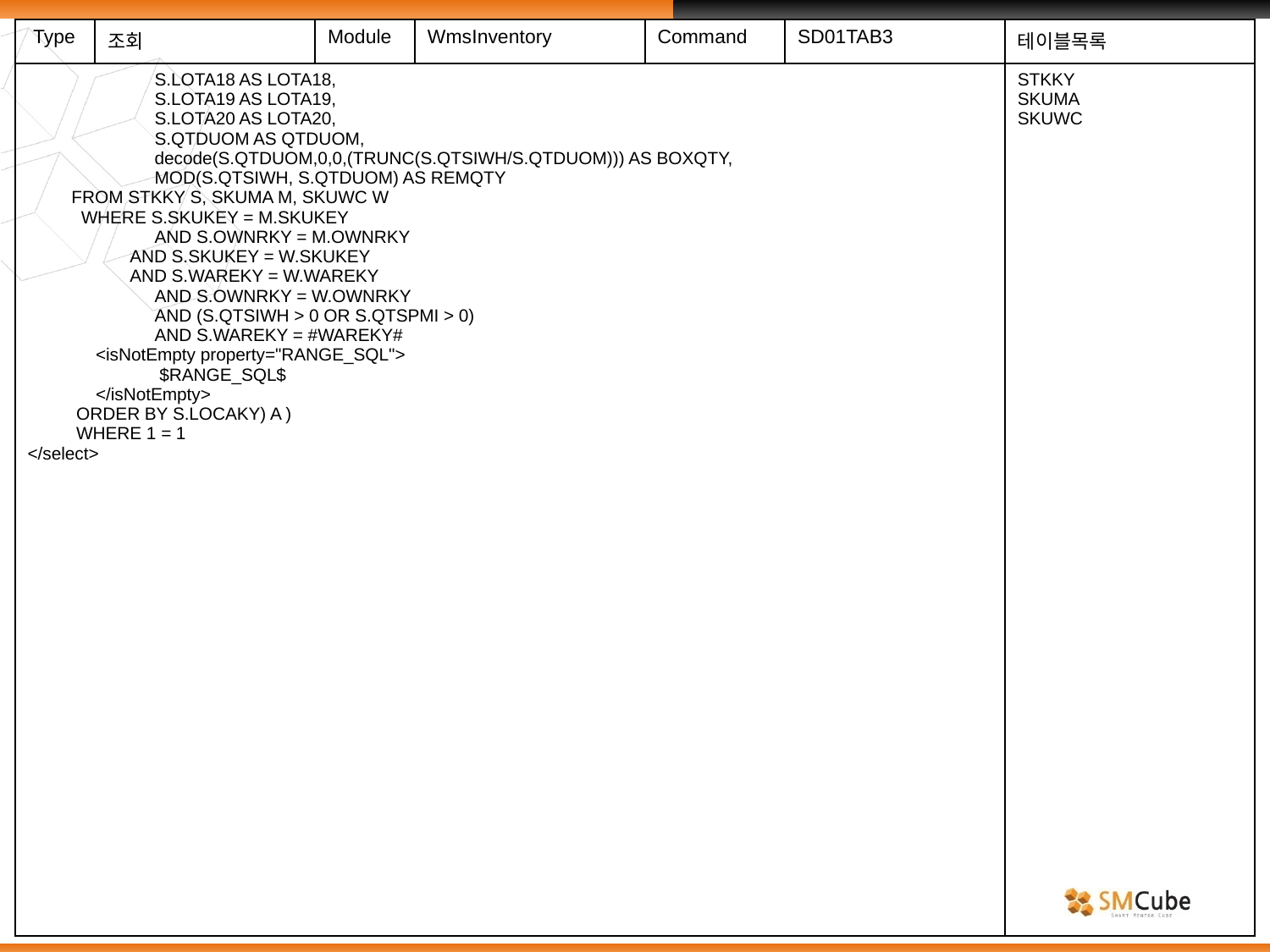

| Type | 조회 | Module | WmsInventory | Command | SD01TAB3 | 테이블목록 |
| --- | --- | --- | --- | --- | --- | --- |
| S.LOTA18 AS LOTA18, S.LOTA19 AS LOTA19, S.LOTA20 AS LOTA20, S.QTDUOM AS QTDUOM, decode(S.QTDUOM,0,0,(TRUNC(S.QTSIWH/S.QTDUOM))) AS BOXQTY, MOD(S.QTSIWH, S.QTDUOM) AS REMQTY FROM STKKY S, SKUMA M, SKUWC W WHERE S.SKUKEY = M.SKUKEY AND S.OWNRKY = M.OWNRKY AND S.SKUKEY = W.SKUKEY AND S.WAREKY = W.WAREKY AND S.OWNRKY = W.OWNRKY AND (S.QTSIWH > 0 OR S.QTSPMI > 0) AND S.WAREKY = #WAREKY# <isNotEmpty property="RANGE\_SQL"> $RANGE\_SQL$ </isNotEmpty> ORDER BY S.LOCAKY) A ) WHERE 1 = 1 </select> |  |  |  |  |  | STKKY SKUMA SKUWC |